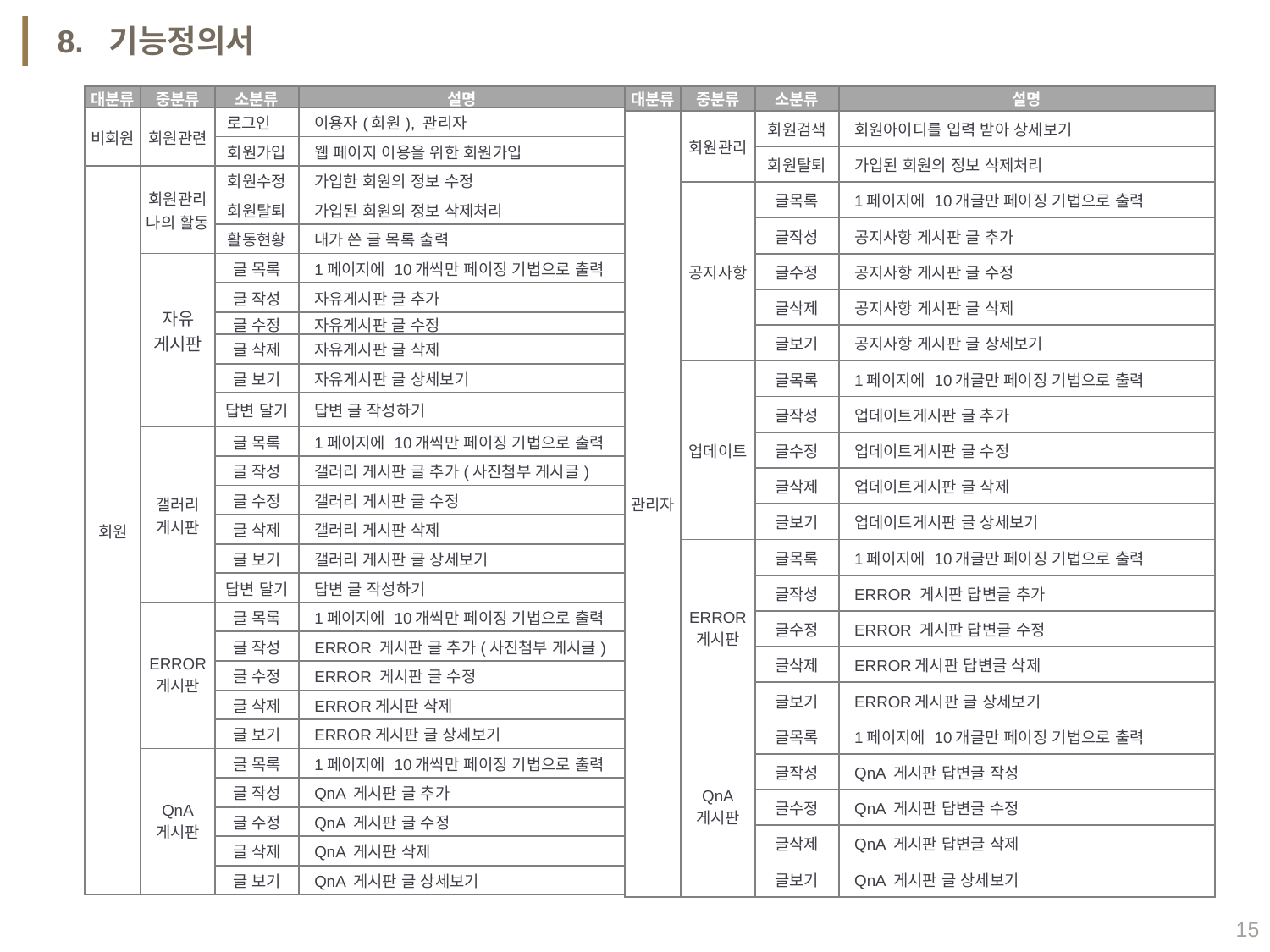

8.  기능정의서
| 대분류 | 중분류 | 소분류 | 설명 |
| --- | --- | --- | --- |
| 비회원 | 회원관련 | 로그인 | 이용자(회원), 관리자 |
|  |  | 회원가입 | 웹 페이지 이용을 위한 회원가입 |
| 회원 | 회원관리 나의 활동 | 회원수정 | 가입한 회원의 정보 수정 |
|  |  | 회원탈퇴 | 가입된 회원의 정보 삭제처리 |
|  |  | 활동현황 | 내가 쓴 글 목록 출력 |
|  | 자유 게시판 | 글 목록 | 1페이지에 10개씩만 페이징 기법으로 출력 |
|  |  | 글 작성 | 자유게시판 글 추가 |
|  |  | 글 수정 | 자유게시판 글 수정 |
|  |  | 글 삭제 | 자유게시판 글 삭제 |
|  |  | 글 보기 | 자유게시판 글 상세보기 |
|  |  | 답변 달기 | 답변 글 작성하기 |
|  | 갤러리 게시판 | 글 목록 | 1페이지에 10개씩만 페이징 기법으로 출력 |
|  |  | 글 작성 | 갤러리 게시판 글 추가(사진첨부 게시글) |
|  |  | 글 수정 | 갤러리 게시판 글 수정 |
|  |  | 글 삭제 | 갤러리 게시판 삭제 |
|  |  | 글 보기 | 갤러리 게시판 글 상세보기 |
|  |  | 답변 달기 | 답변 글 작성하기 |
|  | ERROR 게시판 | 글 목록 | 1페이지에 10개씩만 페이징 기법으로 출력 |
|  |  | 글 작성 | ERROR 게시판 글 추가(사진첨부 게시글) |
|  |  | 글 수정 | ERROR 게시판 글 수정 |
|  |  | 글 삭제 | ERROR게시판 삭제 |
|  |  | 글 보기 | ERROR게시판 글 상세보기 |
|  | QnA 게시판 | 글 목록 | 1페이지에 10개씩만 페이징 기법으로 출력 |
|  |  | 글 작성 | QnA 게시판 글 추가 |
|  |  | 글 수정 | QnA 게시판 글 수정 |
|  |  | 글 삭제 | QnA 게시판 삭제 |
|  |  | 글 보기 | QnA 게시판 글 상세보기 |
| 대분류 | 중분류 | 소분류 | 설명 |
| --- | --- | --- | --- |
| 관리자 | 회원관리 | 회원검색 | 회원아이디를 입력 받아 상세보기 |
|  |  | 회원탈퇴 | 가입된 회원의 정보 삭제처리 |
|  | 공지사항 | 글목록 | 1페이지에 10개글만 페이징 기법으로 출력 |
|  |  | 글작성 | 공지사항 게시판 글 추가 |
|  |  | 글수정 | 공지사항 게시판 글 수정 |
|  |  | 글삭제 | 공지사항 게시판 글 삭제 |
|  |  | 글보기 | 공지사항 게시판 글 상세보기 |
|  | 업데이트 | 글목록 | 1페이지에 10개글만 페이징 기법으로 출력 |
|  |  | 글작성 | 업데이트게시판 글 추가 |
|  |  | 글수정 | 업데이트게시판 글 수정 |
|  |  | 글삭제 | 업데이트게시판 글 삭제 |
|  |  | 글보기 | 업데이트게시판 글 상세보기 |
|  | ERROR 게시판 | 글목록 | 1페이지에 10개글만 페이징 기법으로 출력 |
|  |  | 글작성 | ERROR 게시판 답변글 추가 |
|  |  | 글수정 | ERROR 게시판 답변글 수정 |
|  |  | 글삭제 | ERROR게시판 답변글 삭제 |
|  |  | 글보기 | ERROR게시판 글 상세보기 |
|  | QnA 게시판 | 글목록 | 1페이지에 10개글만 페이징 기법으로 출력 |
|  |  | 글작성 | QnA 게시판 답변글 작성 |
|  |  | 글수정 | QnA 게시판 답변글 수정 |
|  |  | 글삭제 | QnA 게시판 답변글 삭제 |
|  |  | 글보기 | QnA 게시판 글 상세보기 |
15